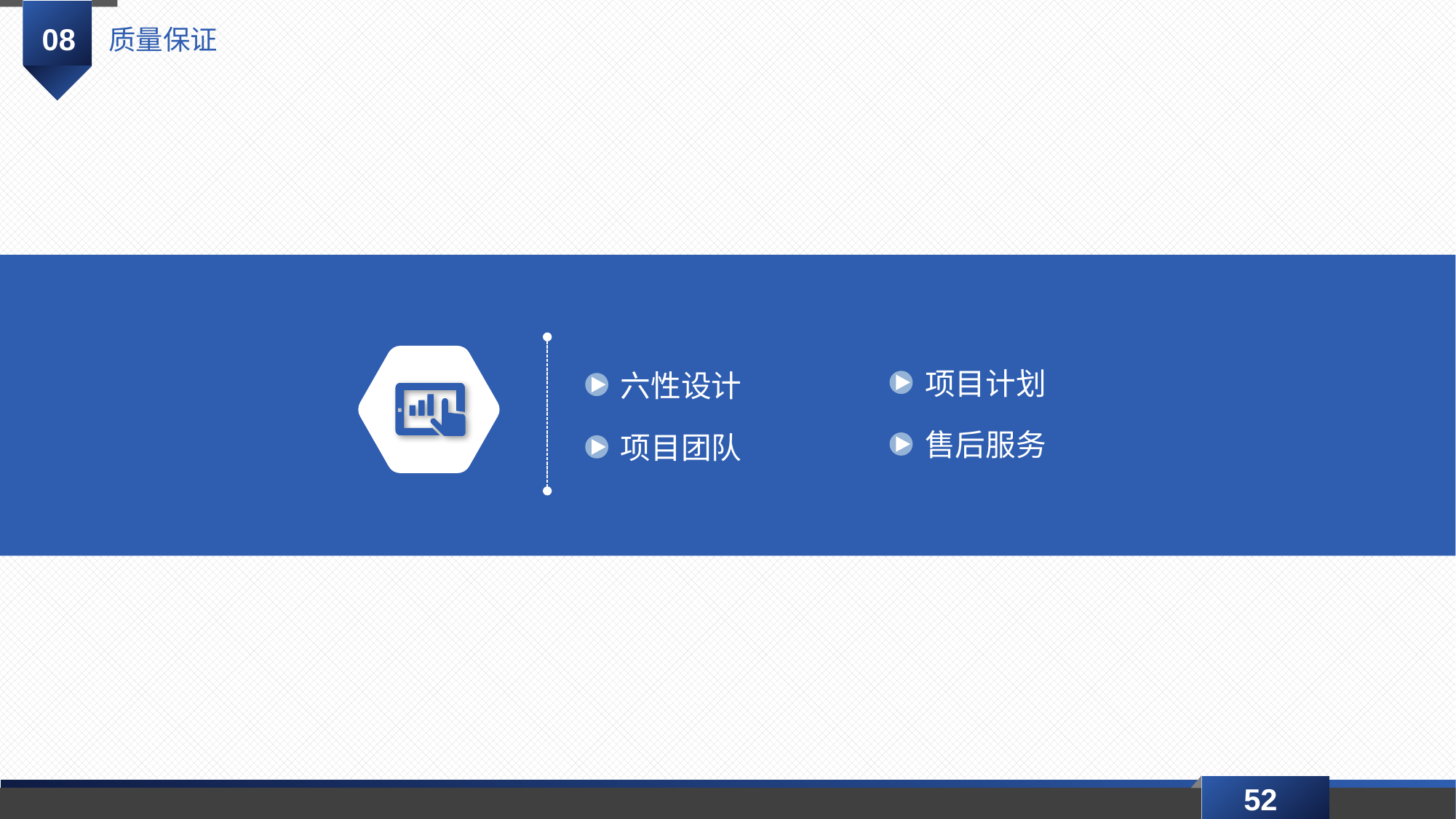

08
质量保证

项目计划

六性设计

售后服务

项目团队

52